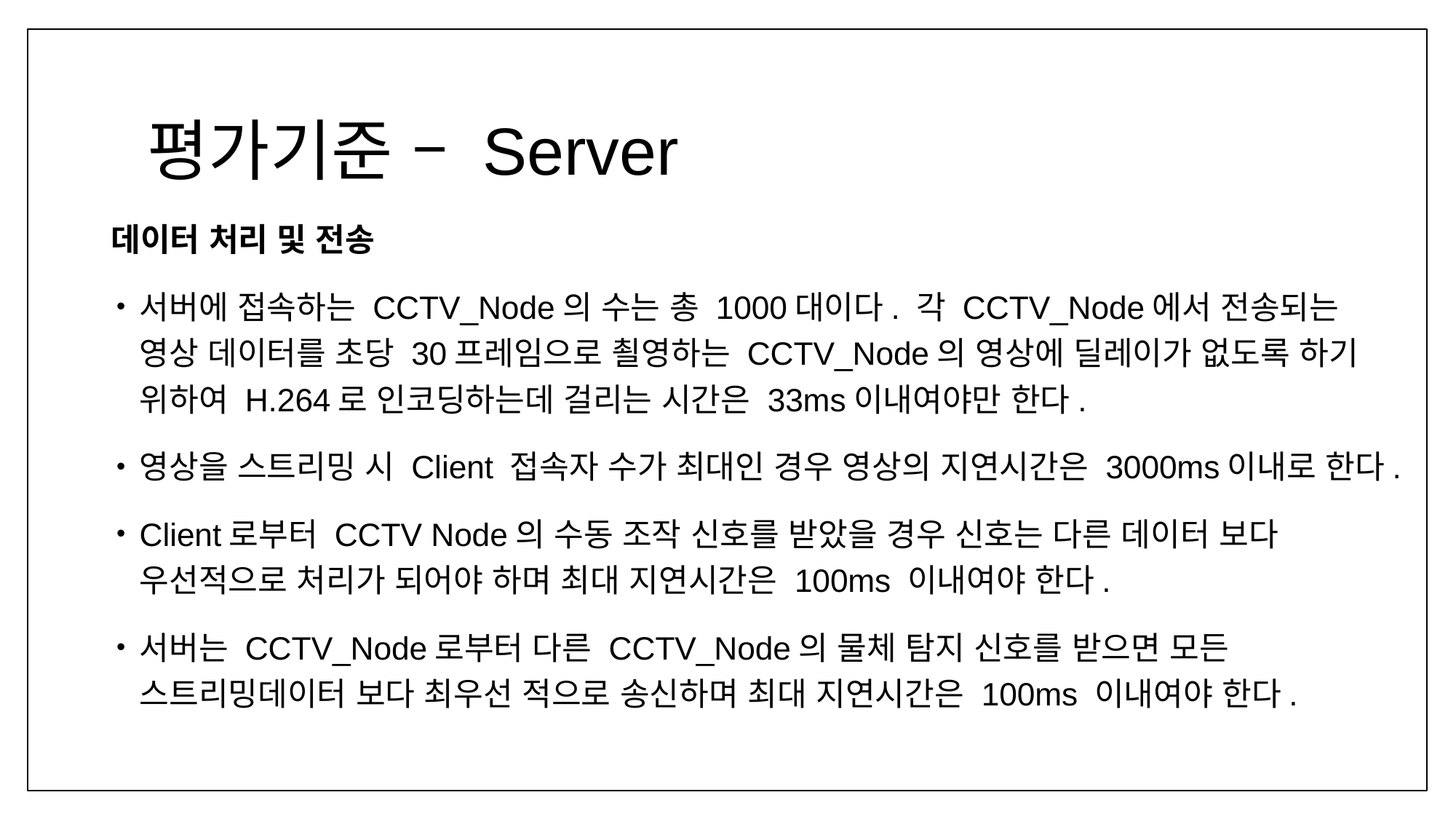

# 평가기준 – Server
데이터 처리 및 전송
서버에 접속하는 CCTV_Node의 수는 총 1000대이다. 각 CCTV_Node에서 전송되는 영상 데이터를 초당 30프레임으로 쵤영하는 CCTV_Node의 영상에 딜레이가 없도록 하기 위하여 H.264로 인코딩하는데 걸리는 시간은 33ms이내여야만 한다.
영상을 스트리밍 시 Client 접속자 수가 최대인 경우 영상의 지연시간은 3000ms이내로 한다.
Client로부터 CCTV Node의 수동 조작 신호를 받았을 경우 신호는 다른 데이터 보다 우선적으로 처리가 되어야 하며 최대 지연시간은 100ms 이내여야 한다.
서버는 CCTV_Node로부터 다른 CCTV_Node의 물체 탐지 신호를 받으면 모든 스트리밍데이터 보다 최우선 적으로 송신하며 최대 지연시간은 100ms 이내여야 한다.